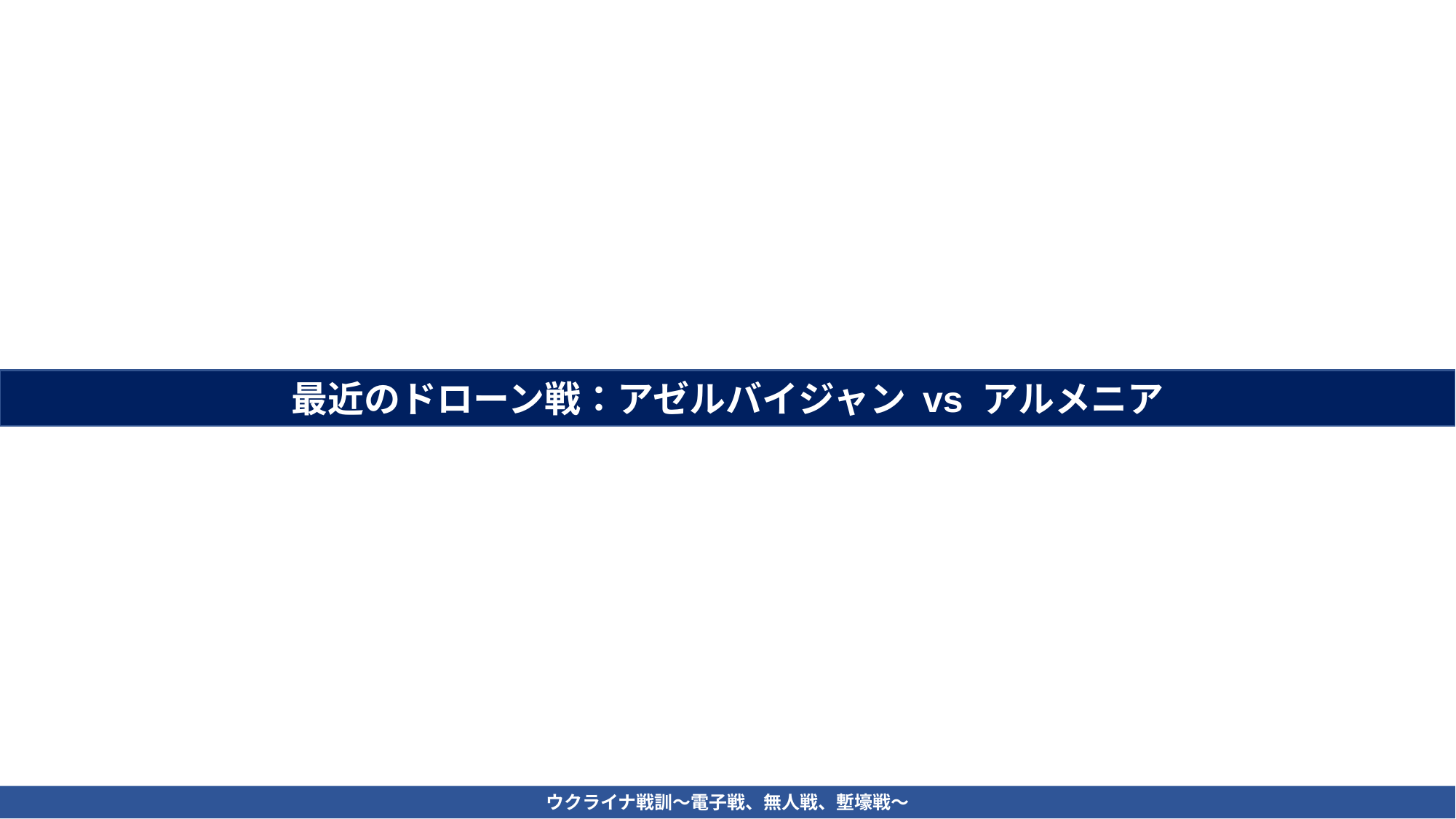

最近のドローン戦：アゼルバイジャン vs アルメニア
ウクライナ戦訓～電子戦、無人戦、塹壕戦～